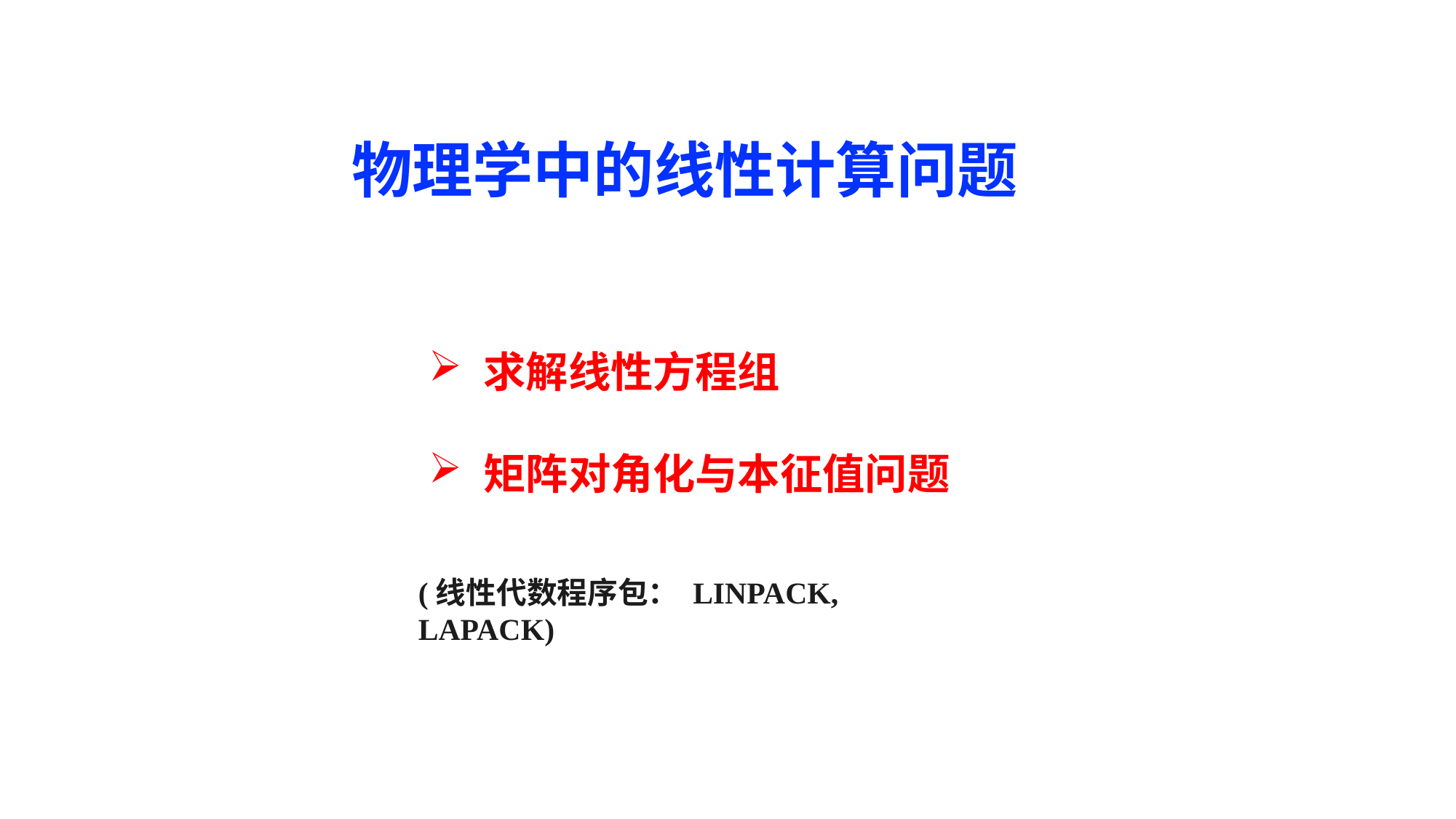

物理学中的线性计算问题
求解线性方程组
矩阵对角化与本征值问题
(线性代数程序包： LINPACK,  LAPACK)